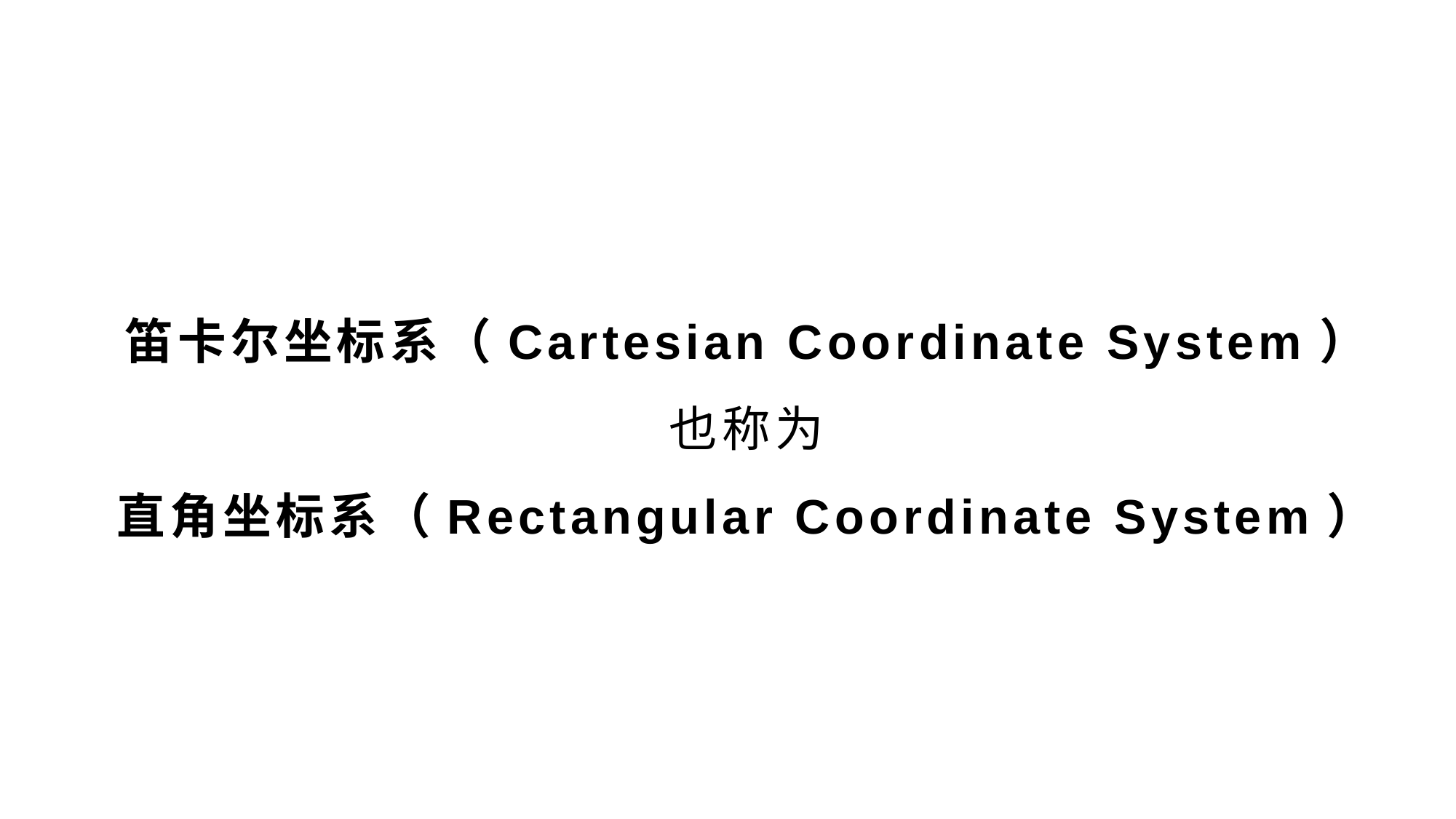

笛卡尔坐标系（Cartesian Coordinate System）
也称为
直角坐标系（Rectangular Coordinate System）
这些就是理科在这个章节学的四种线